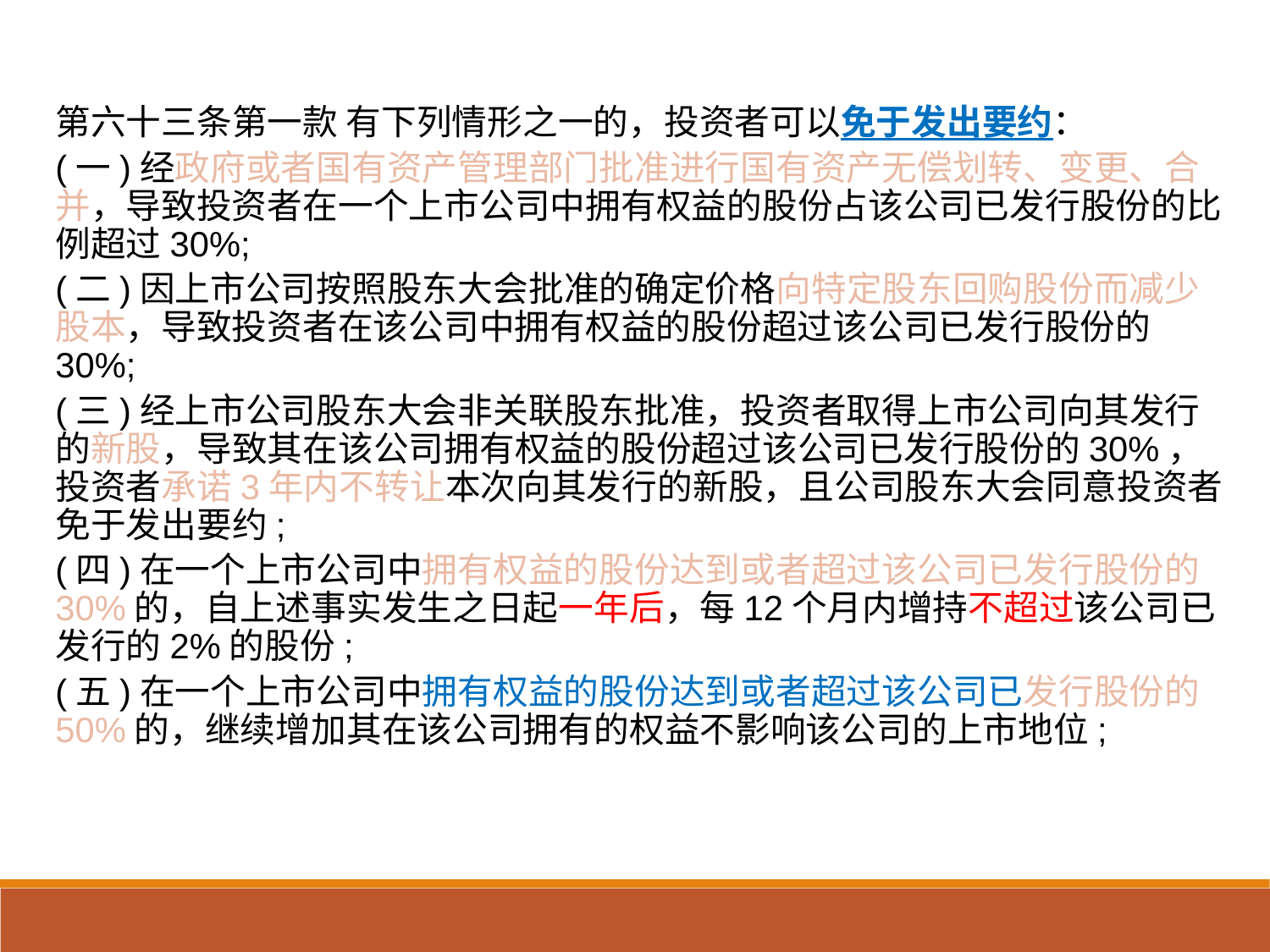

第六十三条第一款 有下列情形之一的，投资者可以免于发出要约：
(一)经政府或者国有资产管理部门批准进行国有资产无偿划转、变更、合并，导致投资者在一个上市公司中拥有权益的股份占该公司已发行股份的比例超过30%;
(二)因上市公司按照股东大会批准的确定价格向特定股东回购股份而减少股本，导致投资者在该公司中拥有权益的股份超过该公司已发行股份的30%;
(三)经上市公司股东大会非关联股东批准，投资者取得上市公司向其发行的新股，导致其在该公司拥有权益的股份超过该公司已发行股份的30%，投资者承诺3年内不转让本次向其发行的新股，且公司股东大会同意投资者免于发出要约;
(四)在一个上市公司中拥有权益的股份达到或者超过该公司已发行股份的30%的，自上述事实发生之日起一年后，每12个月内增持不超过该公司已发行的2%的股份;
(五)在一个上市公司中拥有权益的股份达到或者超过该公司已发行股份的50%的，继续增加其在该公司拥有的权益不影响该公司的上市地位;